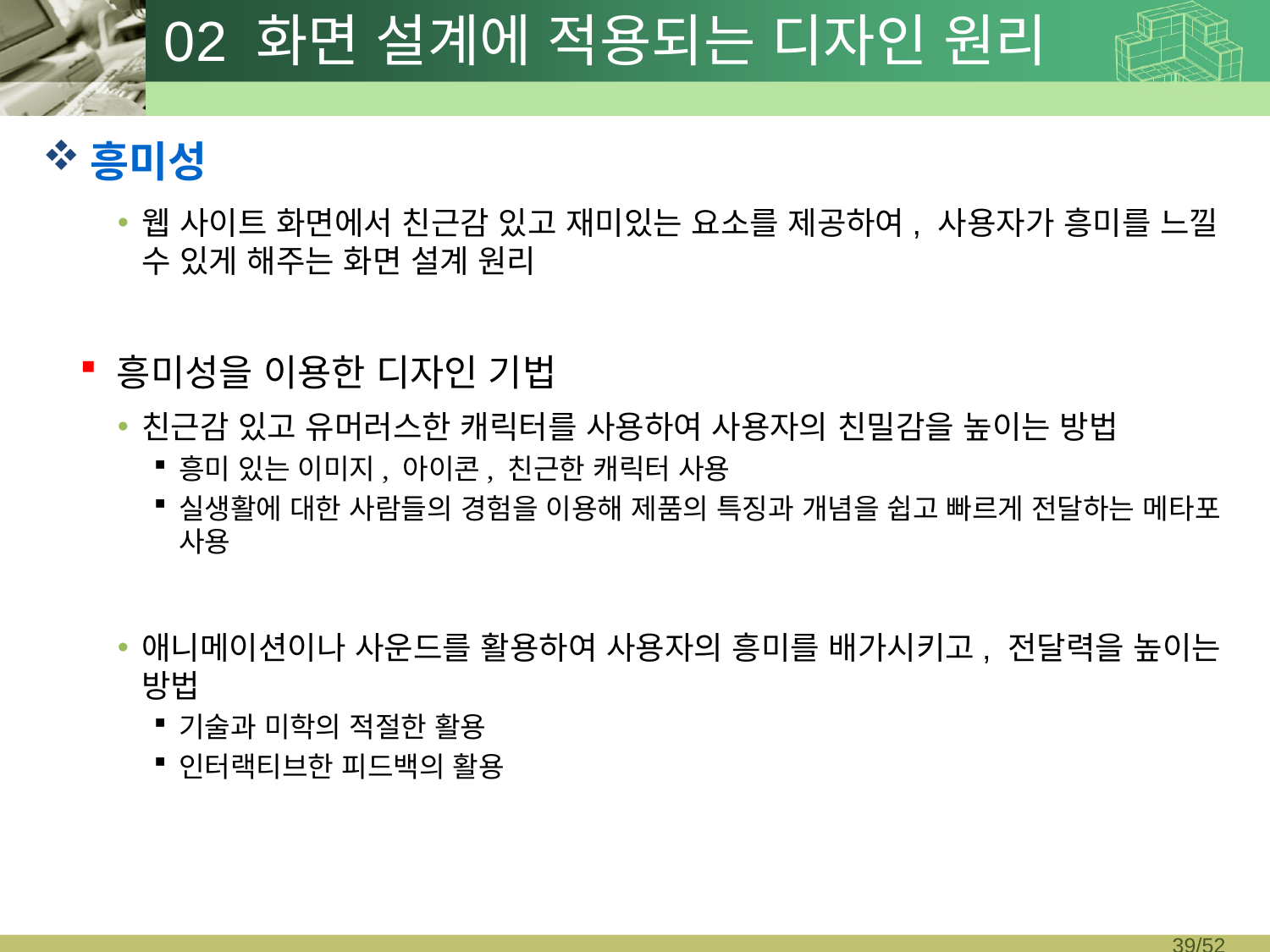

# 02 화면 설계에 적용되는 디자인 원리
흥미성
웹 사이트 화면에서 친근감 있고 재미있는 요소를 제공하여, 사용자가 흥미를 느낄 수 있게 해주는 화면 설계 원리

흥미성을 이용한 디자인 기법
친근감 있고 유머러스한 캐릭터를 사용하여 사용자의 친밀감을 높이는 방법
흥미 있는 이미지, 아이콘, 친근한 캐릭터 사용
실생활에 대한 사람들의 경험을 이용해 제품의 특징과 개념을 쉽고 빠르게 전달하는 메타포 사용

애니메이션이나 사운드를 활용하여 사용자의 흥미를 배가시키고, 전달력을 높이는 방법
기술과 미학의 적절한 활용
인터랙티브한 피드백의 활용